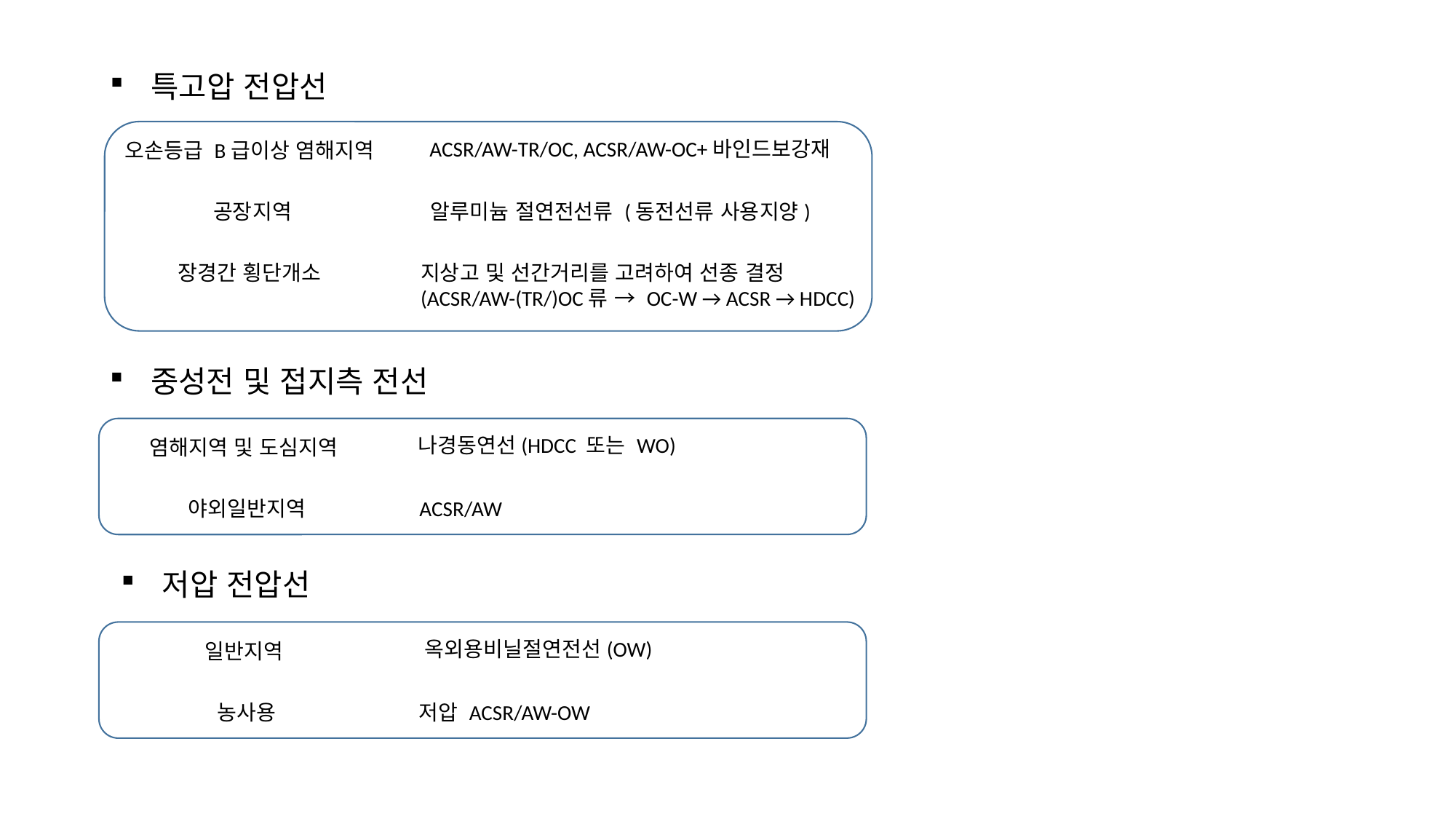

# 특고압 전압선

ACSR/AW-TR/OC, ACSR/AW-OC+바인드보강재
오손등급 B급이상 염해지역
알루미늄 절연전선류 (동전선류 사용지양)
공장지역
지상고 및 선간거리를 고려하여 선종 결정
(ACSR/AW-(TR/)OC류 → OC-W → ACSR → HDCC)
장경간 횡단개소
중성전 및 접지측 전선

나경동연선(HDCC 또는 WO)
염해지역 및 도심지역
ACSR/AW
야외일반지역
저압 전압선

옥외용비닐절연전선(OW)
일반지역
저압 ACSR/AW-OW
농사용